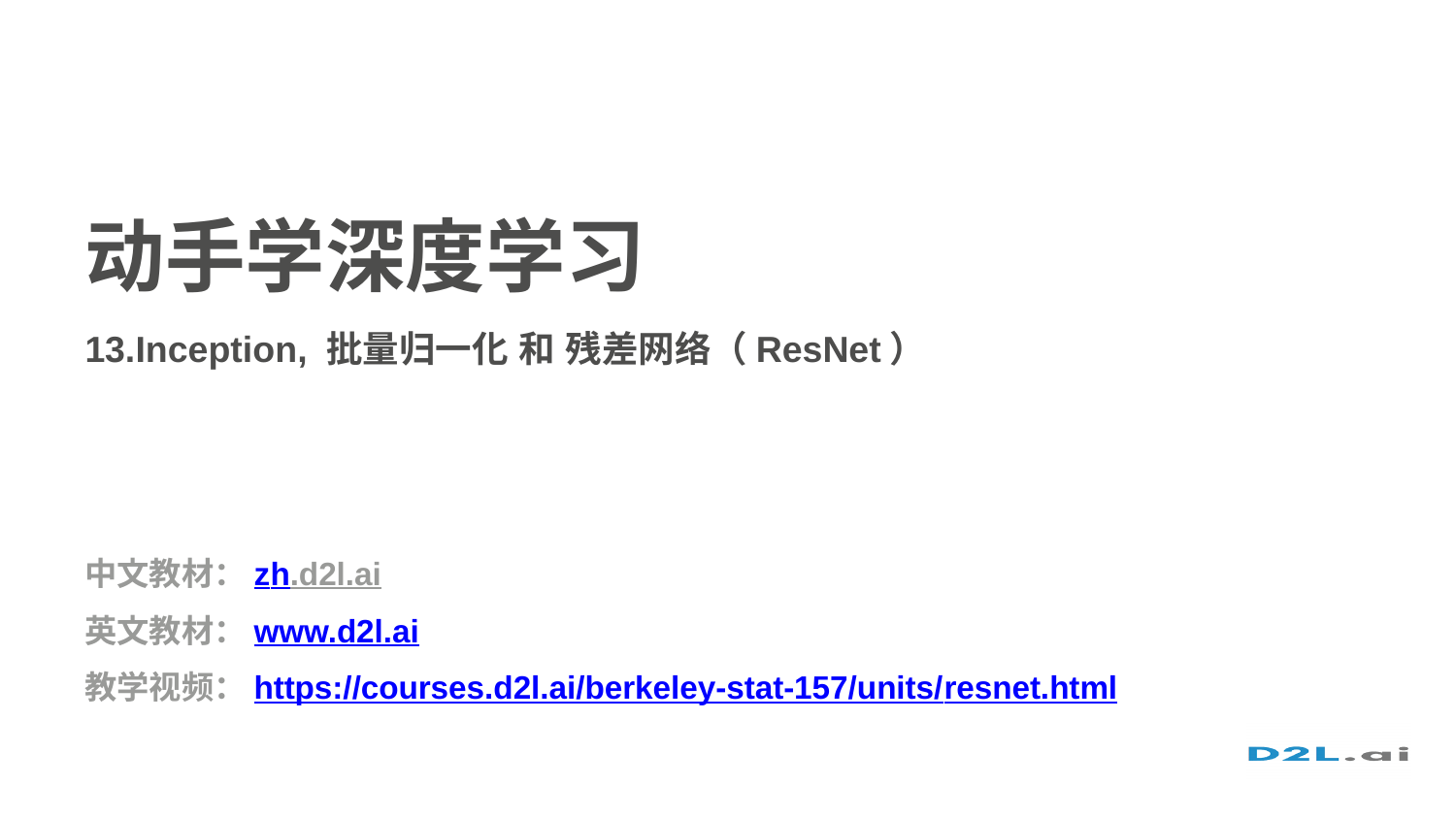

动手学深度学习
13.Inception, 批量归一化 和 残差网络（ResNet）
中文教材：zh.d2l.ai
英文教材：www.d2l.ai
教学视频：https://courses.d2l.ai/berkeley-stat-157/units/resnet.html